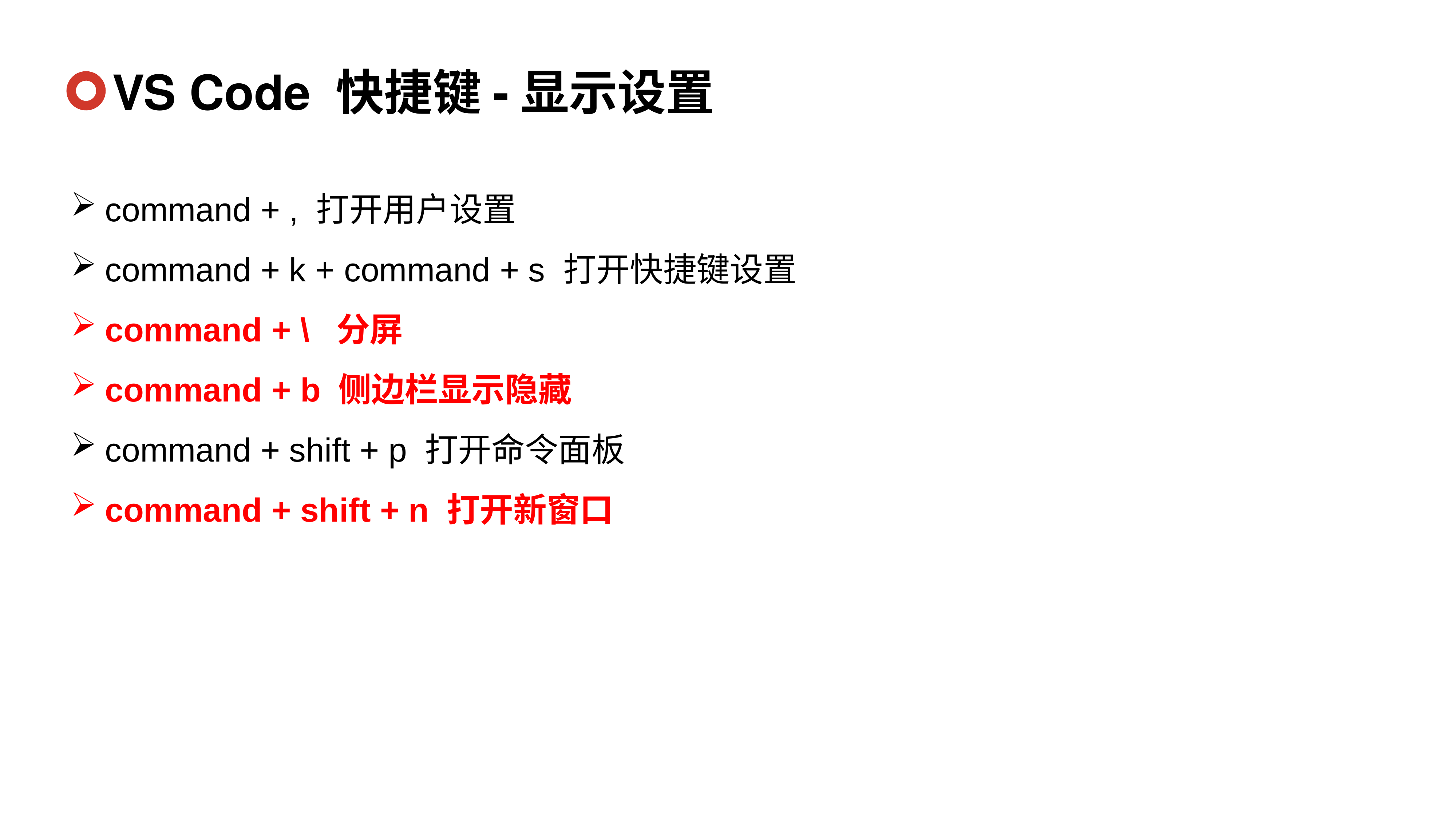

VS Code 快捷键-显示设置

command + , 打开用户设置
command + k + command + s 打开快捷键设置
command + \  分屏
command + b 侧边栏显示隐藏
command + shift + p 打开命令面板
command + shift + n 打开新窗口